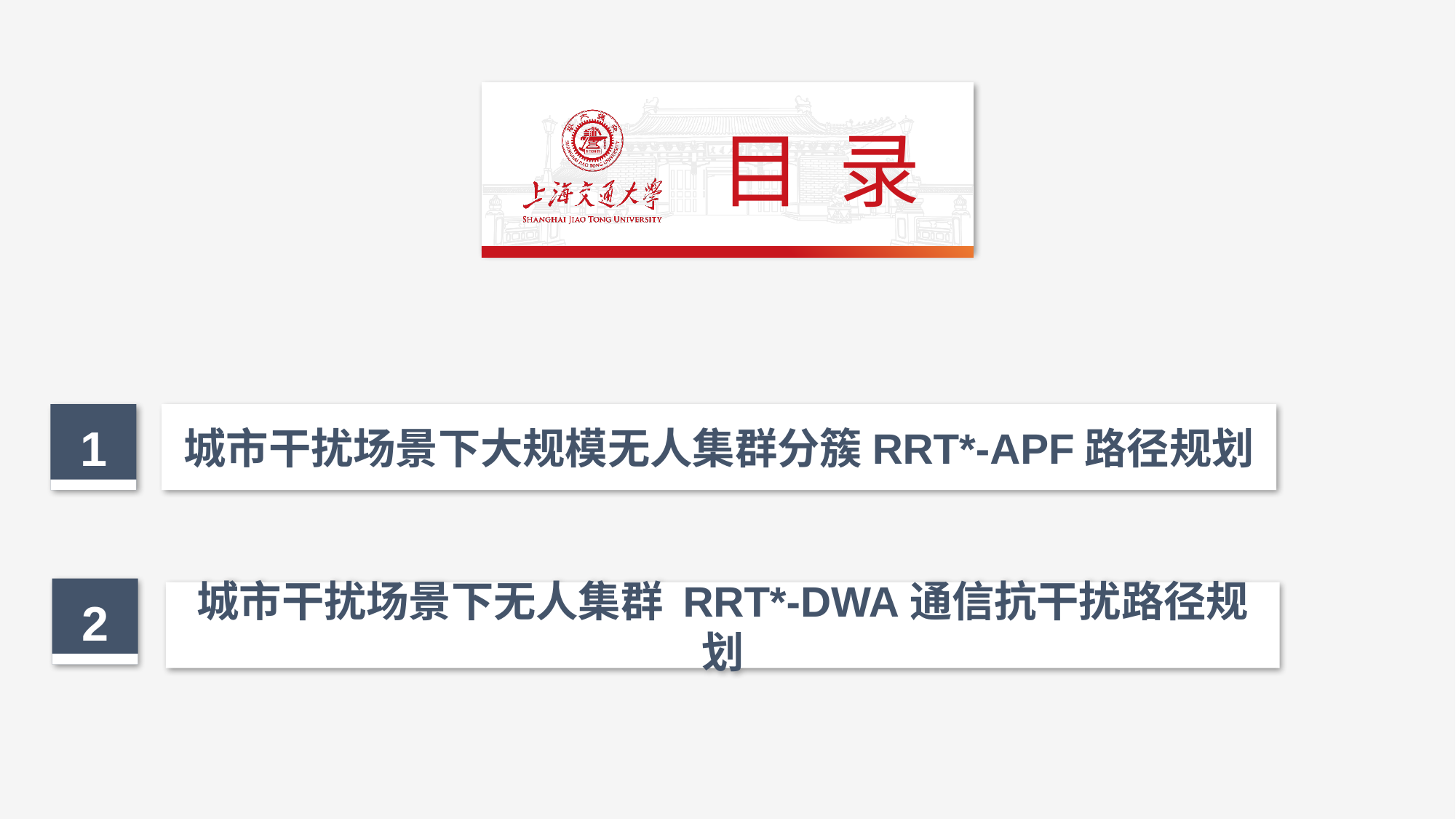

1

城市干扰场景下大规模无人集群分簇RRT*-APF路径规划
2

城市干扰场景下无人集群 RRT*-DWA通信抗干扰路径规划